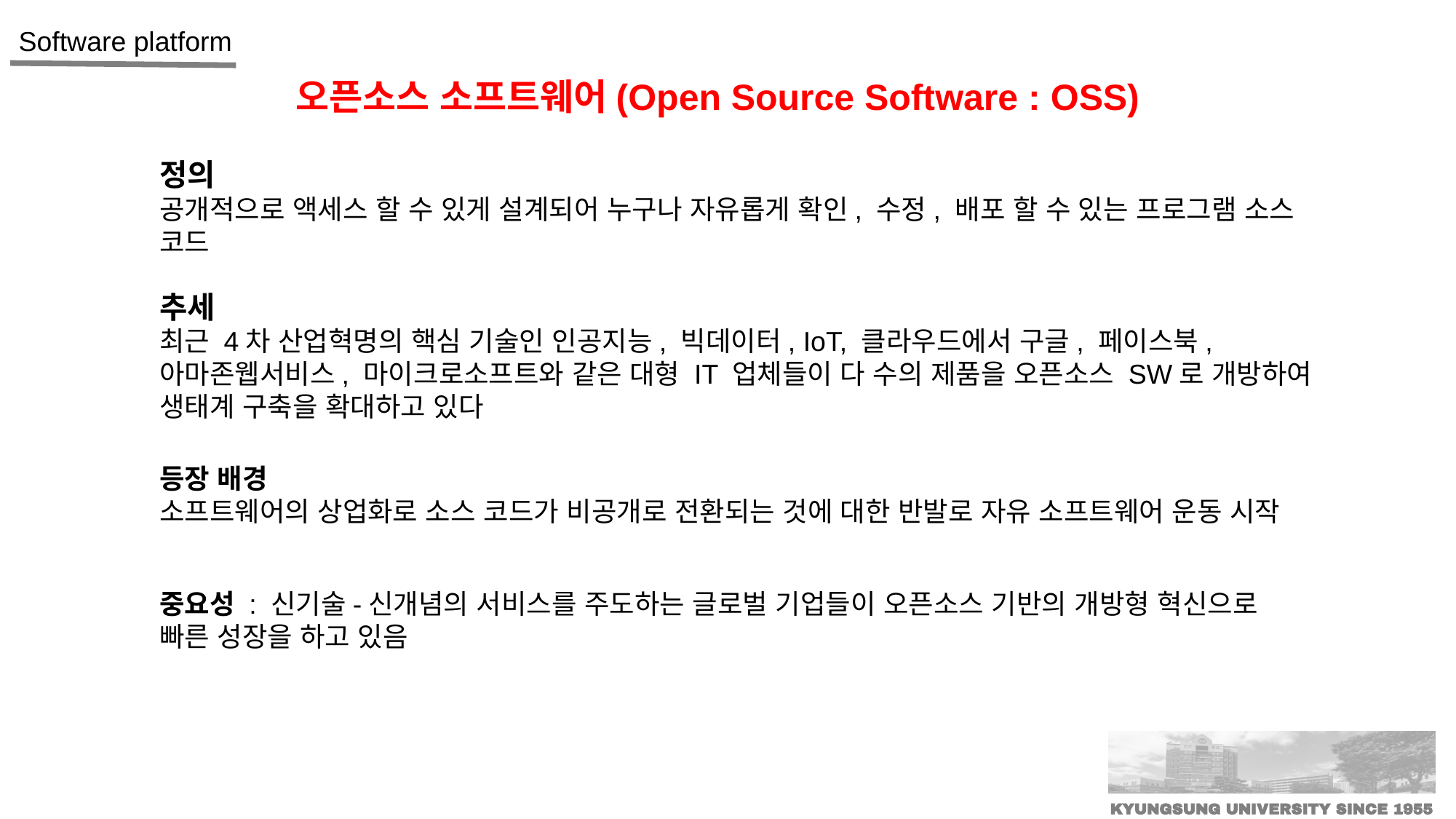

오픈소스 소프트웨어(Open Source Software : OSS)
정의
공개적으로 액세스 할 수 있게 설계되어 누구나 자유롭게 확인, 수정, 배포 할 수 있는 프로그램 소스 코드
추세
최근 4차 산업혁명의 핵심 기술인 인공지능, 빅데이터, IoT, 클라우드에서 구글, 페이스북, 아마존웹서비스, 마이크로소프트와 같은 대형 IT 업체들이 다 수의 제품을 오픈소스 SW로 개방하여 생태계 구축을 확대하고 있다
등장 배경
소프트웨어의 상업화로 소스 코드가 비공개로 전환되는 것에 대한 반발로 자유 소프트웨어 운동 시작
중요성 : 신기술-신개념의 서비스를 주도하는 글로벌 기업들이 오픈소스 기반의 개방형 혁신으로 빠른 성장을 하고 있음